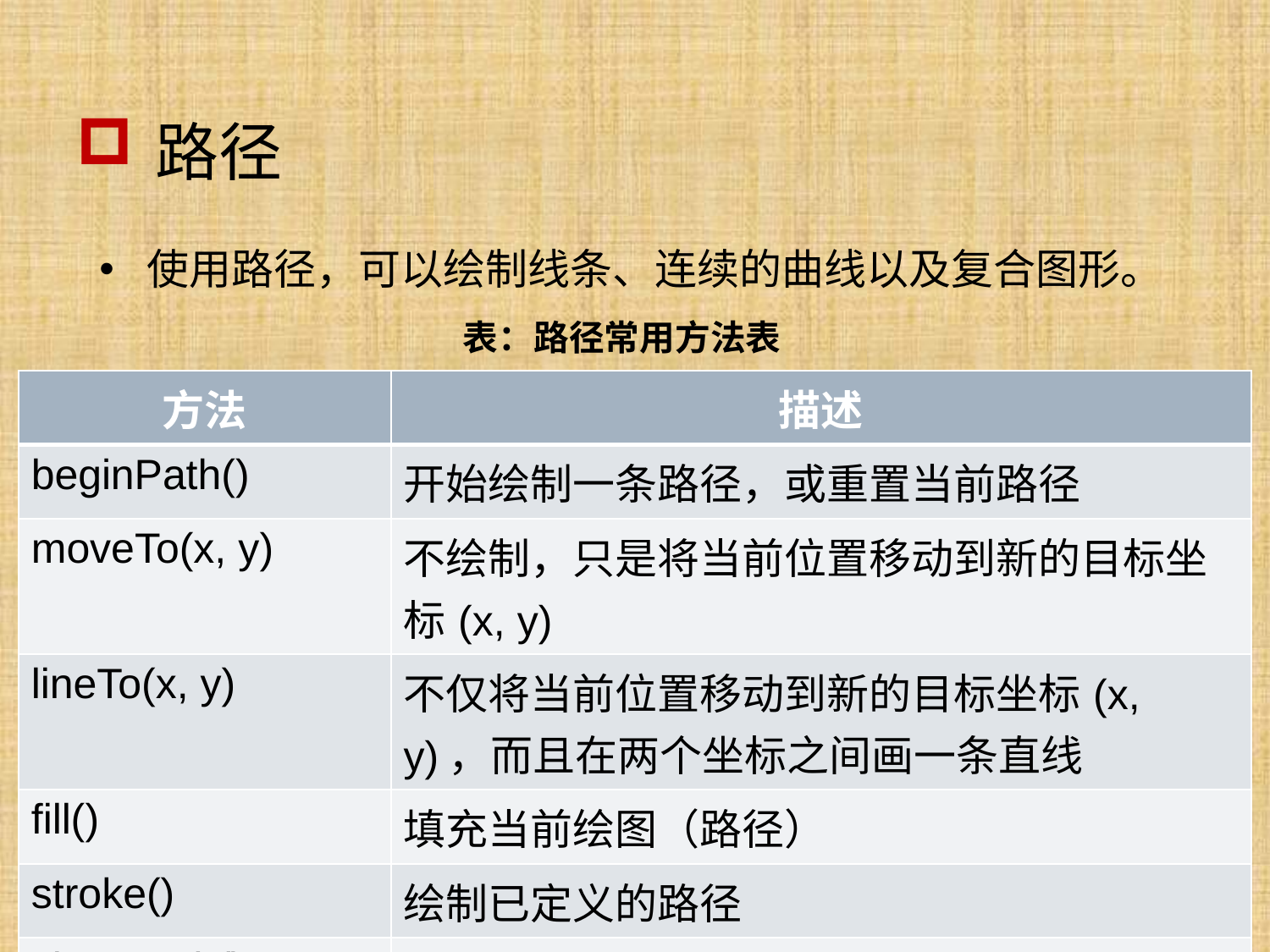

# 路径
使用路径，可以绘制线条、连续的曲线以及复合图形。
表：路径常用方法表
| 方法 | 描述 |
| --- | --- |
| beginPath() | 开始绘制一条路径，或重置当前路径 |
| moveTo(x, y) | 不绘制，只是将当前位置移动到新的目标坐标(x, y) |
| lineTo(x, y) | 不仅将当前位置移动到新的目标坐标(x, y)，而且在两个坐标之间画一条直线 |
| fill() | 填充当前绘图（路径） |
| stroke() | 绘制已定义的路径 |
| closePath() | 创建从当前点回到起始点的路径 |
25
HTML5 Technology